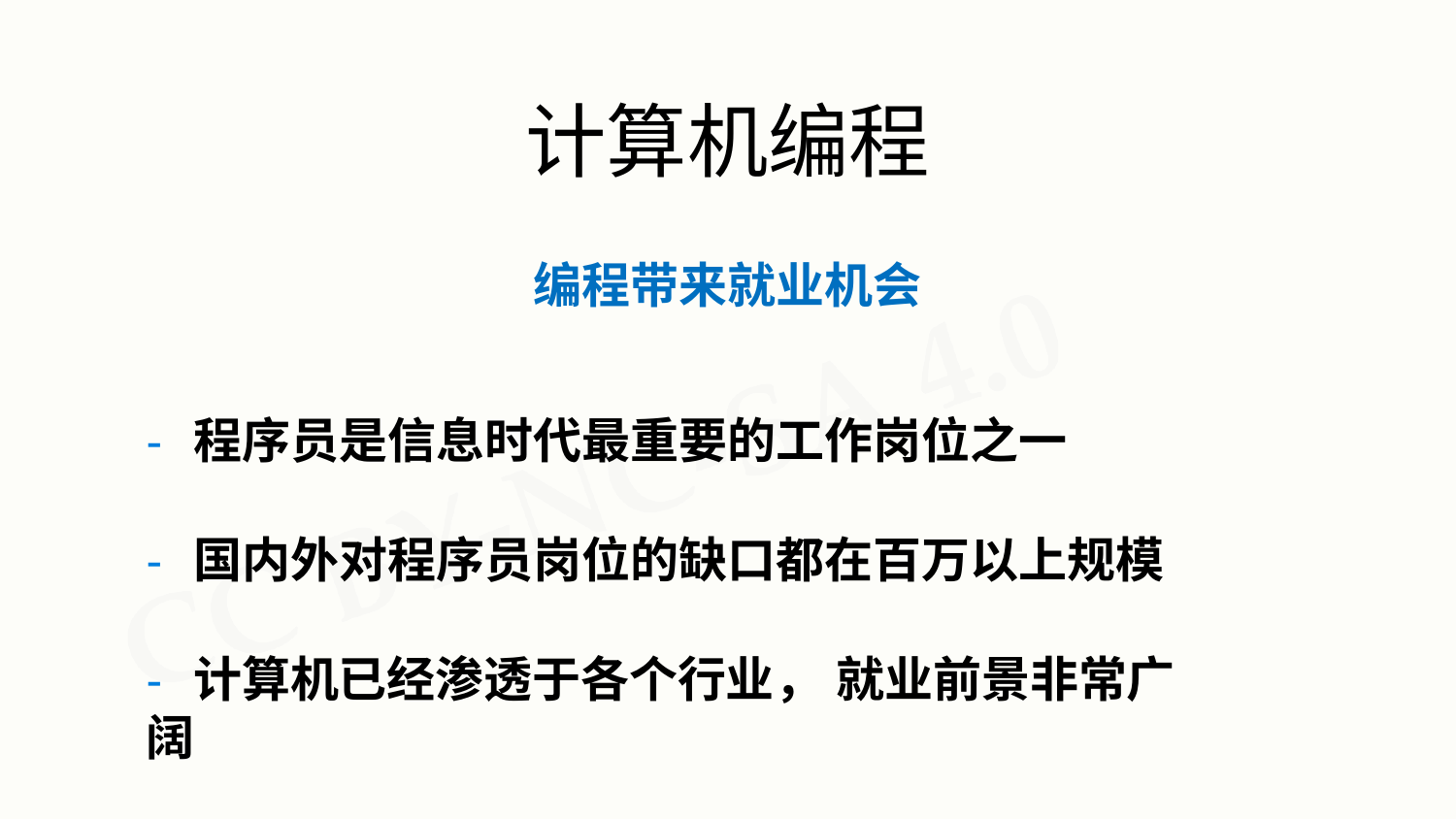

# 计算机编程
编程带来就业机会

- 程序员是信息时代最重要的工作岗位之一

- 国内外对程序员岗位的缺口都在百万以上规模

- 计算机已经渗透于各个行业， 就业前景非常广阔